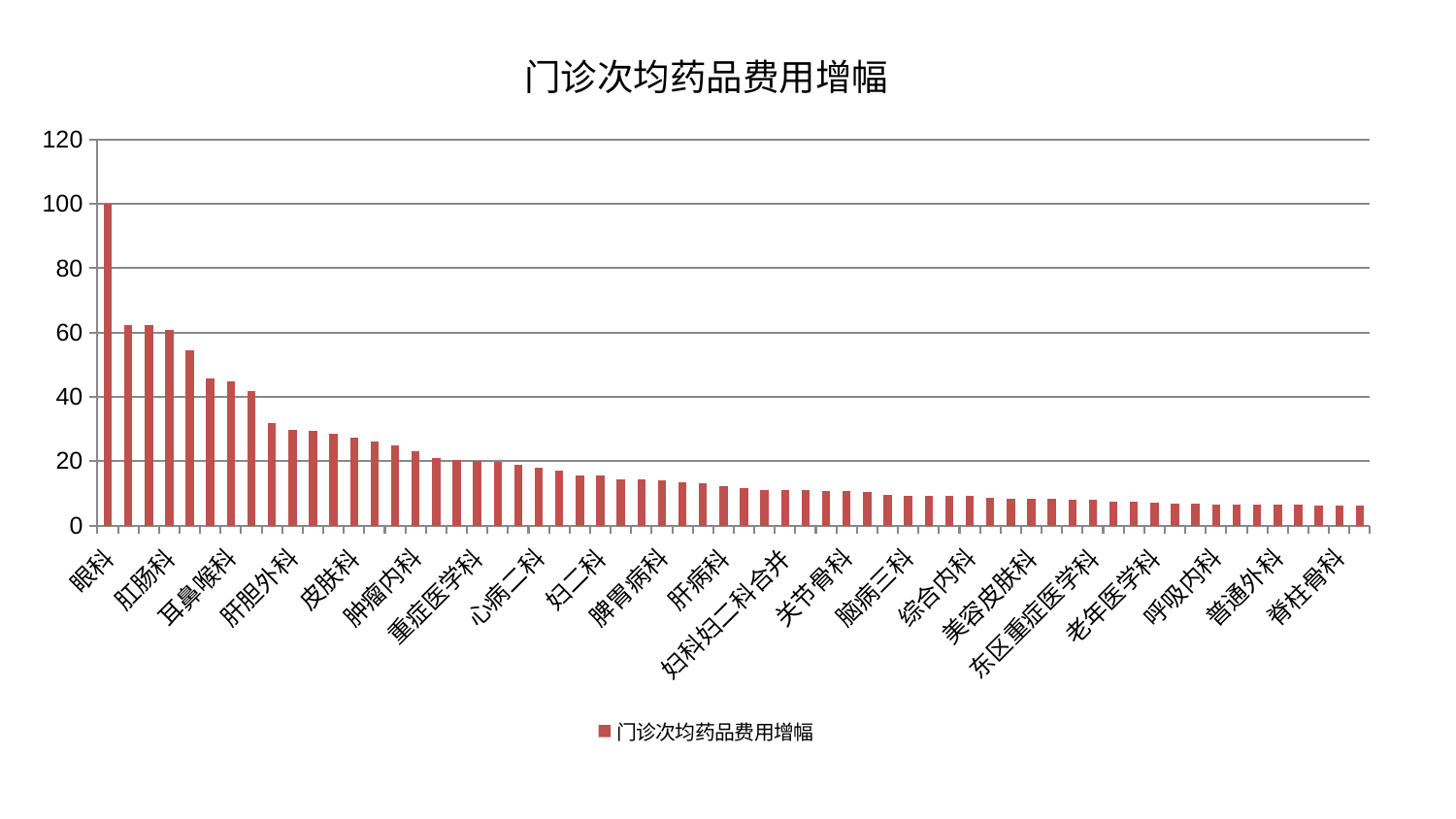

### Chart: 门诊次均药品费用增幅

| Category | 门诊次均药品费用增幅 |
|---|---|
| 眼科 | 100.0 |
| 男科 | 62.19859518333677 |
| 小儿推拿科 | 62.182215269288136 |
| 肛肠科 | 60.8526105482706 |
| 心病三科 | 54.42302386583227 |
| 泌尿外科 | 45.74774754030389 |
| 耳鼻喉科 | 44.94903016979571 |
| 胸外科 | 41.90759866648619 |
| 消化内科 | 31.95428814518194 |
| 肝胆外科 | 29.724946962273258 |
| 显微骨科 | 29.404263838429976 |
| 心病一科 | 28.589551811078742 |
| 皮肤科 | 27.409016339241624 |
| 心血管内科 | 26.125277450281704 |
| 身心医学科 | 25.025596064126198 |
| 肿瘤内科 | 23.111576050600693 |
| 康复科 | 21.025485219112415 |
| 神经内科 | 20.248003120886608 |
| 重症医学科 | 19.935417421365862 |
| 乳腺甲状腺外科 | 19.76423201748349 |
| 创伤骨科 | 18.809552700106586 |
| 心病二科 | 18.08183444997938 |
| 推拿科 | 17.02280798320156 |
| 风湿病科 | 15.59188168323197 |
| 妇二科 | 15.49336937772319 |
| 产科 | 14.451458284470341 |
| 治未病中心 | 14.321294337083751 |
| 脾胃病科 | 14.093795445844924 |
| 脑病一科 | 13.55979020721467 |
| 骨科 | 12.996756235623772 |
| 肝病科 | 12.164180560419592 |
| 儿科 | 11.59789214964012 |
| 针灸科 | 11.166792979365681 |
| 妇科妇二科合并 | 11.008239429820229 |
| 周围血管科 | 11.001439603542165 |
| 中医外治中心 | 10.84516495143884 |
| 关节骨科 | 10.689421588960979 |
| 肾病科 | 10.285072561121261 |
| 微创骨科 | 9.640674021394334 |
| 脑病三科 | 9.265557073177728 |
| 口腔科 | 9.185182379907268 |
| 脾胃科消化科合并 | 9.150414033434592 |
| 综合内科 | 9.1382139949986 |
| 小儿骨科 | 8.724864038889745 |
| 东区肾病科 | 8.440997693628779 |
| 美容皮肤科 | 8.294798018891017 |
| 医院 | 8.17887650289646 |
| 妇科 | 7.912531310550002 |
| 东区重症医学科 | 7.88879436743836 |
| 运动损伤骨科 | 7.447401585079857 |
| 神经外科 | 7.421856742656501 |
| 老年医学科 | 7.1295010278321 |
| 内分泌科 | 6.806022390690329 |
| 西区重症医学科 | 6.803813728389504 |
| 呼吸内科 | 6.640926109210953 |
| 脑病二科 | 6.603826627165652 |
| 血液科 | 6.553115173929099 |
| 普通外科 | 6.49023757526175 |
| 心病四科 | 6.461876613583787 |
| 中医经典科 | 6.298000759484551 |
| 脊柱骨科 | 6.232623918682319 |
| 肾脏内科 | 6.183960646782953 |
58